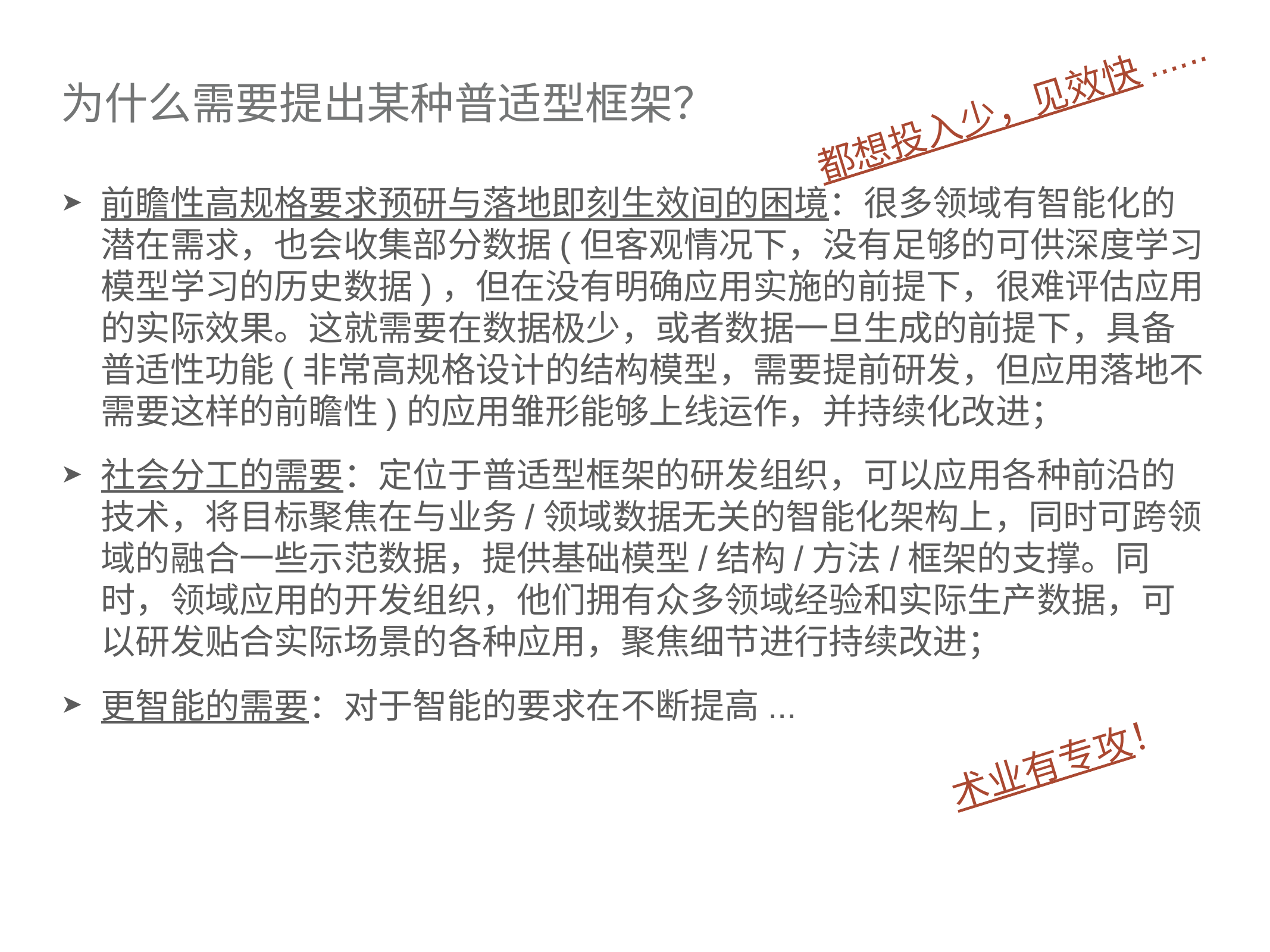

28
# 为什么需要提出某种普适型框架？
都想投入少，见效快......

前瞻性高规格要求预研与落地即刻生效间的困境：很多领域有智能化的潜在需求，也会收集部分数据(但客观情况下，没有足够的可供深度学习模型学习的历史数据)，但在没有明确应用实施的前提下，很难评估应用的实际效果。这就需要在数据极少，或者数据一旦生成的前提下，具备普适性功能(非常高规格设计的结构模型，需要提前研发，但应用落地不需要这样的前瞻性)的应用雏形能够上线运作，并持续化改进；
社会分工的需要：定位于普适型框架的研发组织，可以应用各种前沿的技术，将目标聚焦在与业务/领域数据无关的智能化架构上，同时可跨领域的融合一些示范数据，提供基础模型/结构/方法/框架的支撑。同时，领域应用的开发组织，他们拥有众多领域经验和实际生产数据，可以研发贴合实际场景的各种应用，聚焦细节进行持续改进；
更智能的需要：对于智能的要求在不断提高...
术业有专攻！